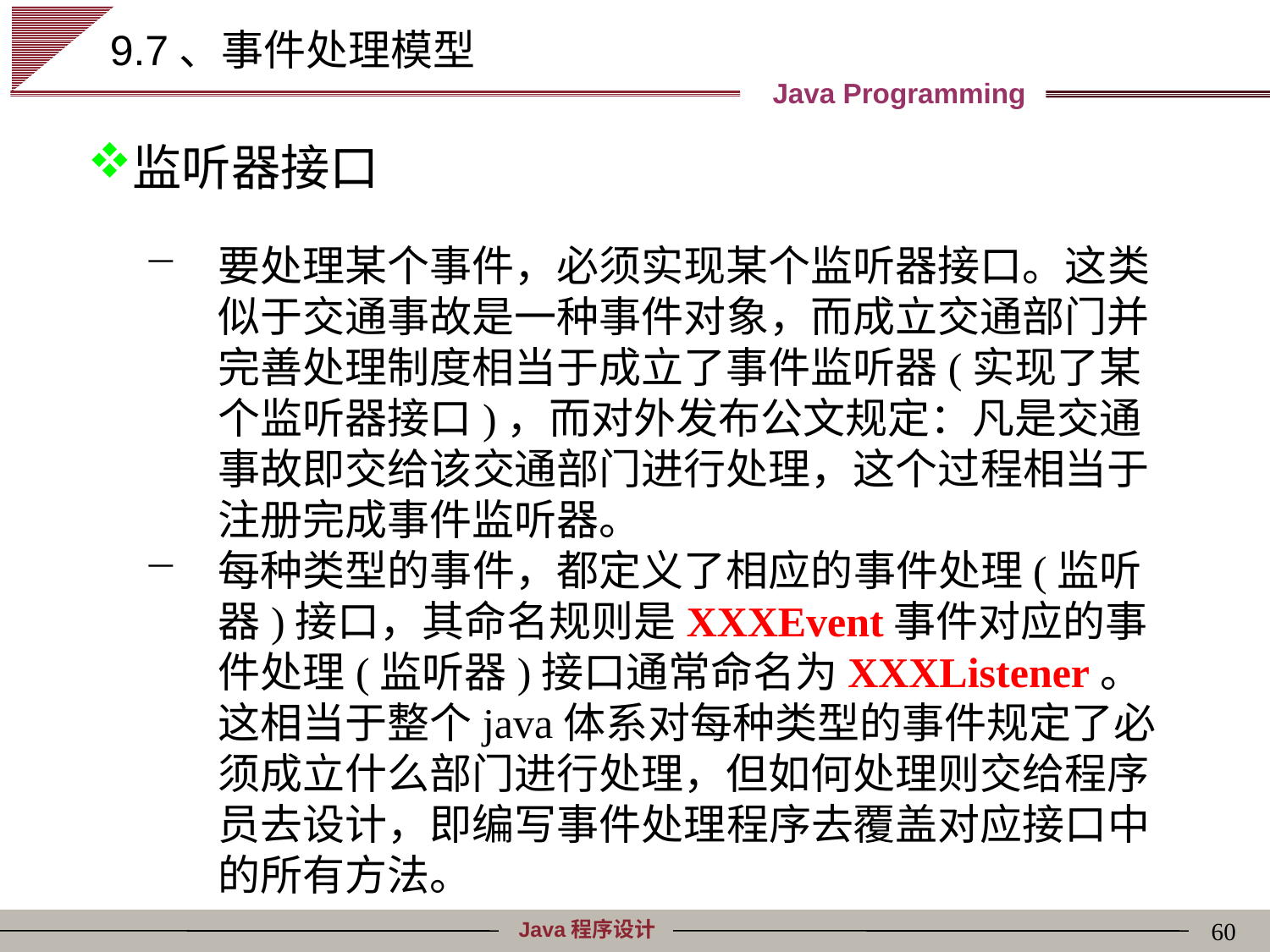

# 9.7、事件处理模型
监听器接口
要处理某个事件，必须实现某个监听器接口。这类似于交通事故是一种事件对象，而成立交通部门并完善处理制度相当于成立了事件监听器(实现了某个监听器接口)，而对外发布公文规定：凡是交通事故即交给该交通部门进行处理，这个过程相当于注册完成事件监听器。
每种类型的事件，都定义了相应的事件处理(监听器)接口，其命名规则是XXXEvent事件对应的事件处理(监听器)接口通常命名为XXXListener。 这相当于整个java体系对每种类型的事件规定了必须成立什么部门进行处理，但如何处理则交给程序员去设计，即编写事件处理程序去覆盖对应接口中的所有方法。